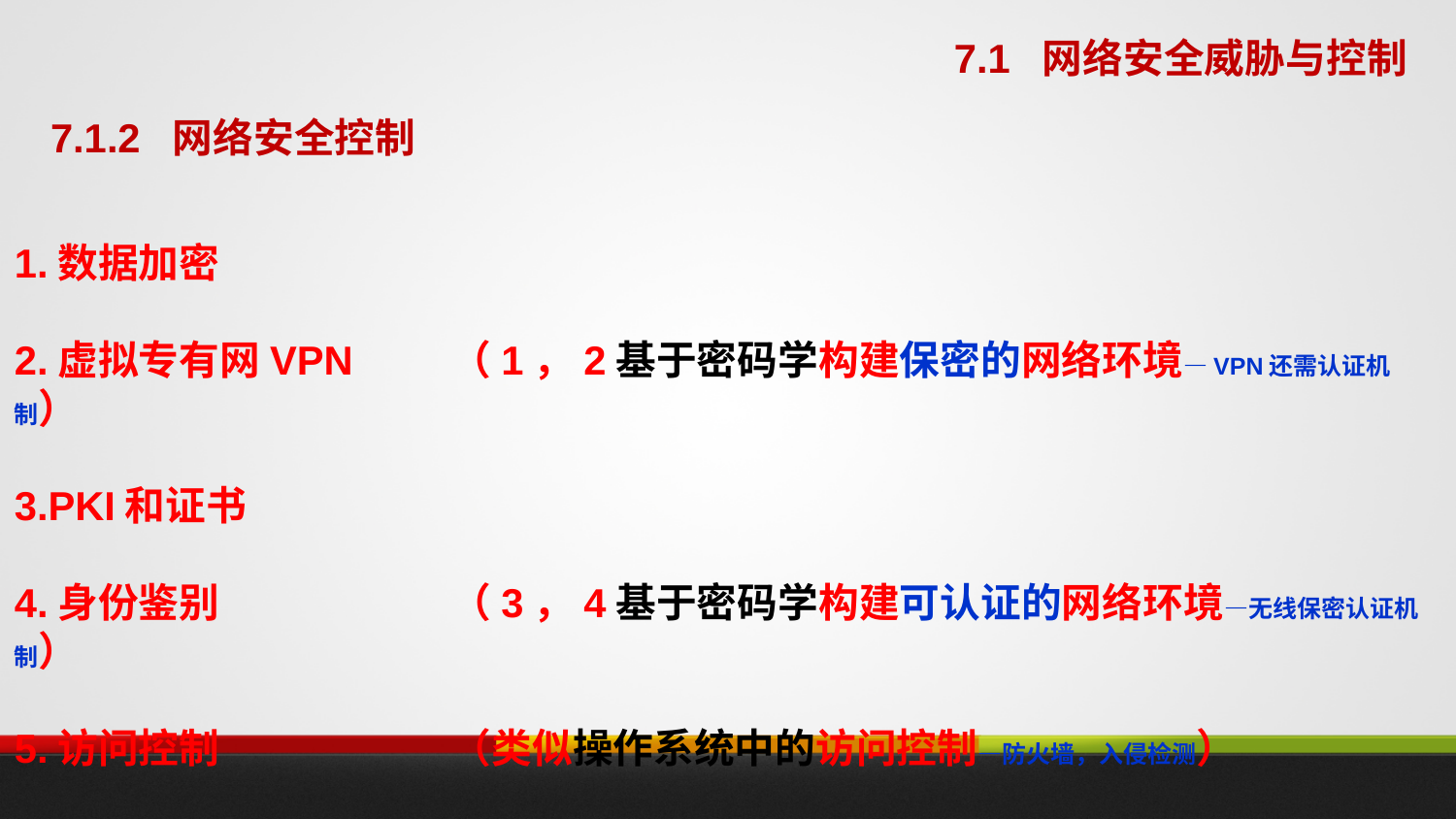

7.1  网络安全威胁与控制
7.1.2  网络安全控制

1.数据加密

2.虚拟专有网VPN	（1，2基于密码学构建保密的网络环境—VPN还需认证机制）

3.PKI和证书

4.身份鉴别		（3，4基于密码学构建可认证的网络环境—无线保密认证机制）

5.访问控制		（类似操作系统中的访问控制—防火墙，入侵检测）